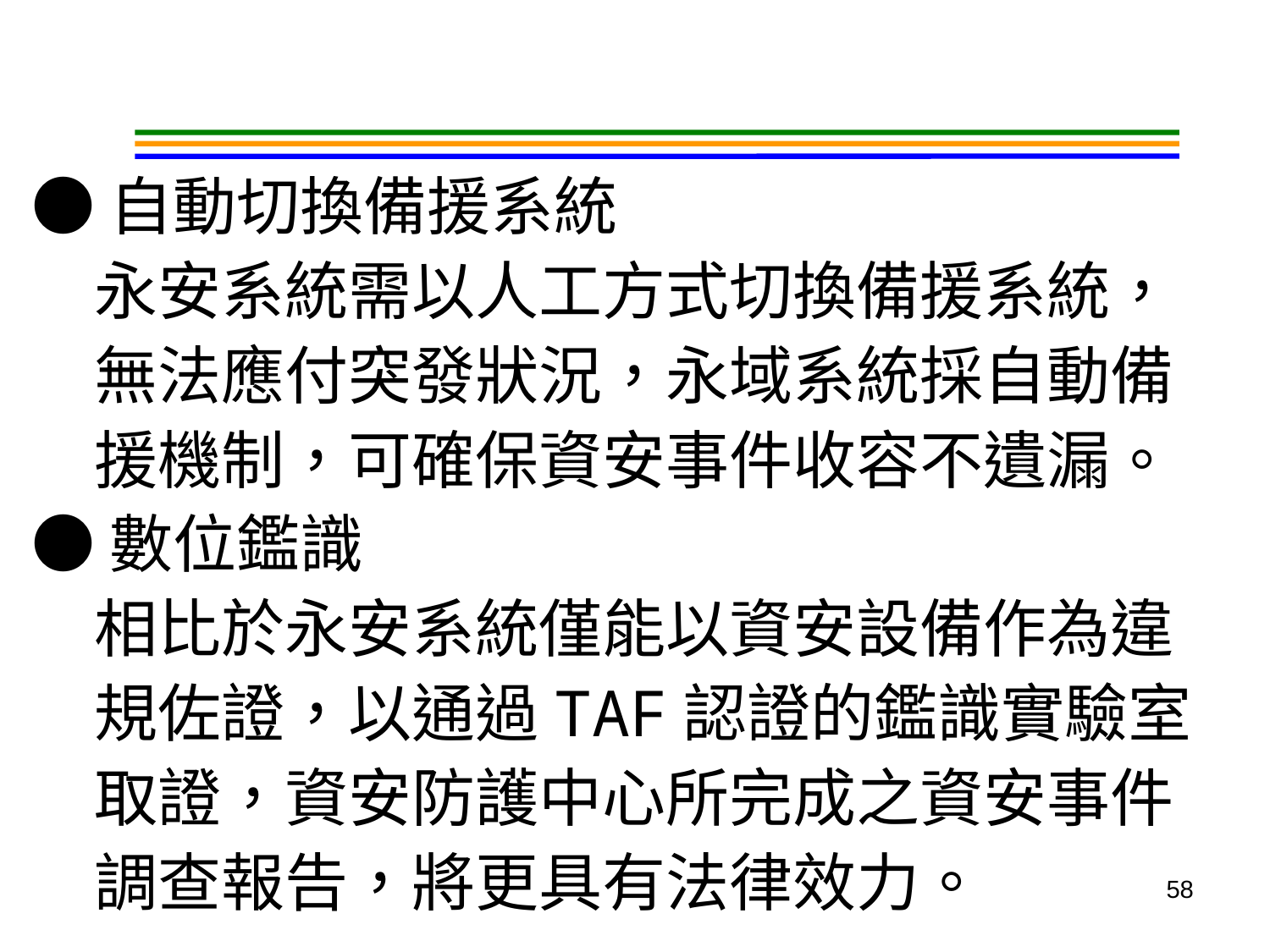

●自動切換備援系統
永安系統需以人工方式切換備援系統，無法應付突發狀況，永域系統採自動備援機制，可確保資安事件收容不遺漏。
●數位鑑識
相比於永安系統僅能以資安設備作為違規佐證，以通過TAF認證的鑑識實驗室取證，資安防護中心所完成之資安事件調查報告，將更具有法律效力。
58